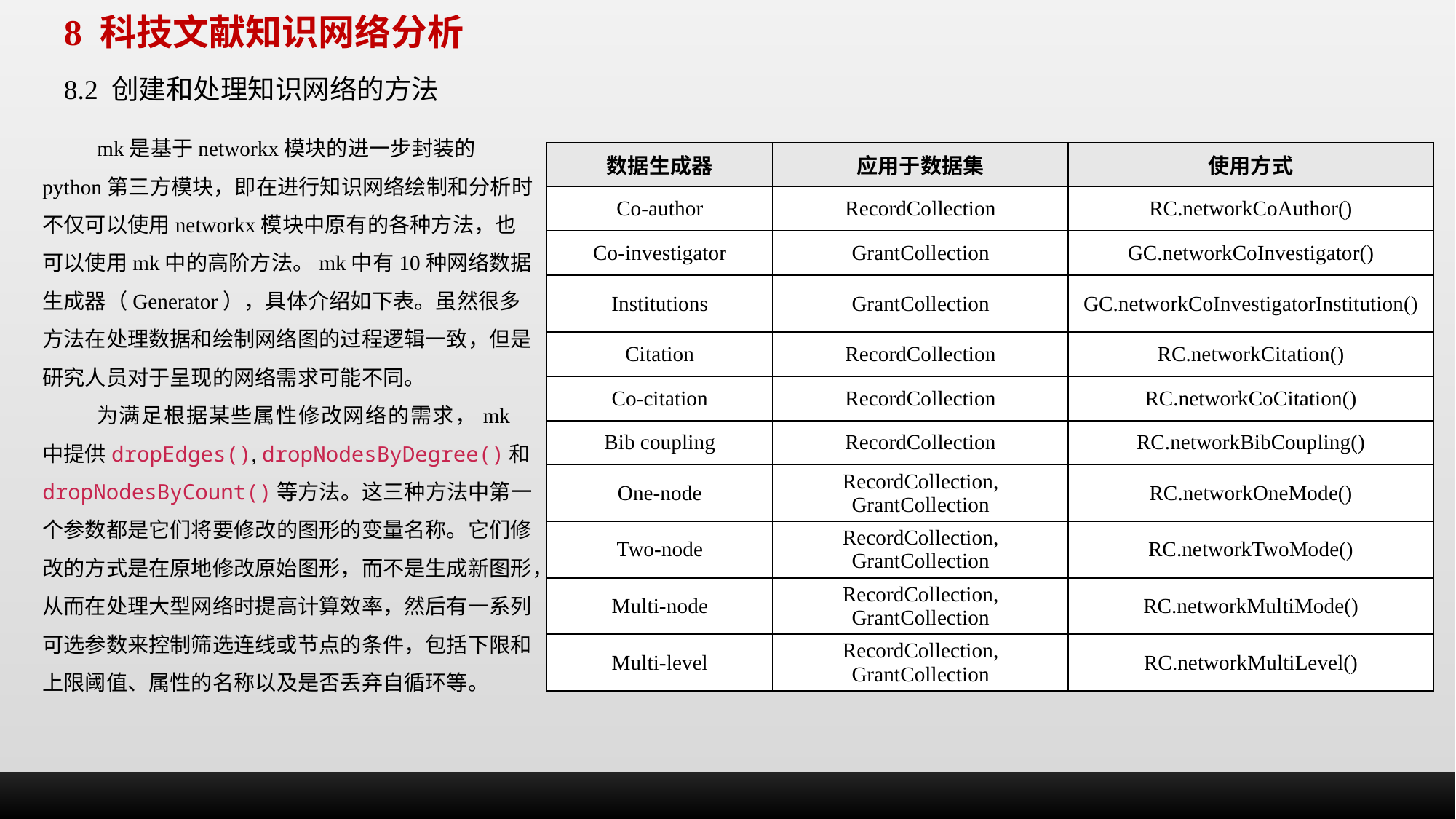

8 科技文献知识网络分析
8.2 创建和处理知识网络的方法
mk是基于networkx模块的进一步封装的python第三方模块，即在进行知识网络绘制和分析时不仅可以使用networkx模块中原有的各种方法，也可以使用mk中的高阶方法。mk中有10种网络数据生成器（Generator），具体介绍如下表。虽然很多方法在处理数据和绘制网络图的过程逻辑一致，但是研究人员对于呈现的网络需求可能不同。
为满足根据某些属性修改网络的需求，mk中提供dropEdges(), dropNodesByDegree()和dropNodesByCount()等方法。这三种方法中第一个参数都是它们将要修改的图形的变量名称。它们修改的方式是在原地修改原始图形，而不是生成新图形，从而在处理大型网络时提高计算效率，然后有一系列可选参数来控制筛选连线或节点的条件，包括下限和上限阈值、属性的名称以及是否丢弃自循环等。
| 数据生成器 | 应用于数据集 | 使用方式 |
| --- | --- | --- |
| Co-author | RecordCollection | RC.networkCoAuthor() |
| Co-investigator | GrantCollection | GC.networkCoInvestigator() |
| Institutions | GrantCollection | GC.networkCoInvestigatorInstitution() |
| Citation | RecordCollection | RC.networkCitation() |
| Co-citation | RecordCollection | RC.networkCoCitation() |
| Bib coupling | RecordCollection | RC.networkBibCoupling() |
| One-node | RecordCollection, GrantCollection | RC.networkOneMode() |
| Two-node | RecordCollection, GrantCollection | RC.networkTwoMode() |
| Multi-node | RecordCollection, GrantCollection | RC.networkMultiMode() |
| Multi-level | RecordCollection, GrantCollection | RC.networkMultiLevel() |